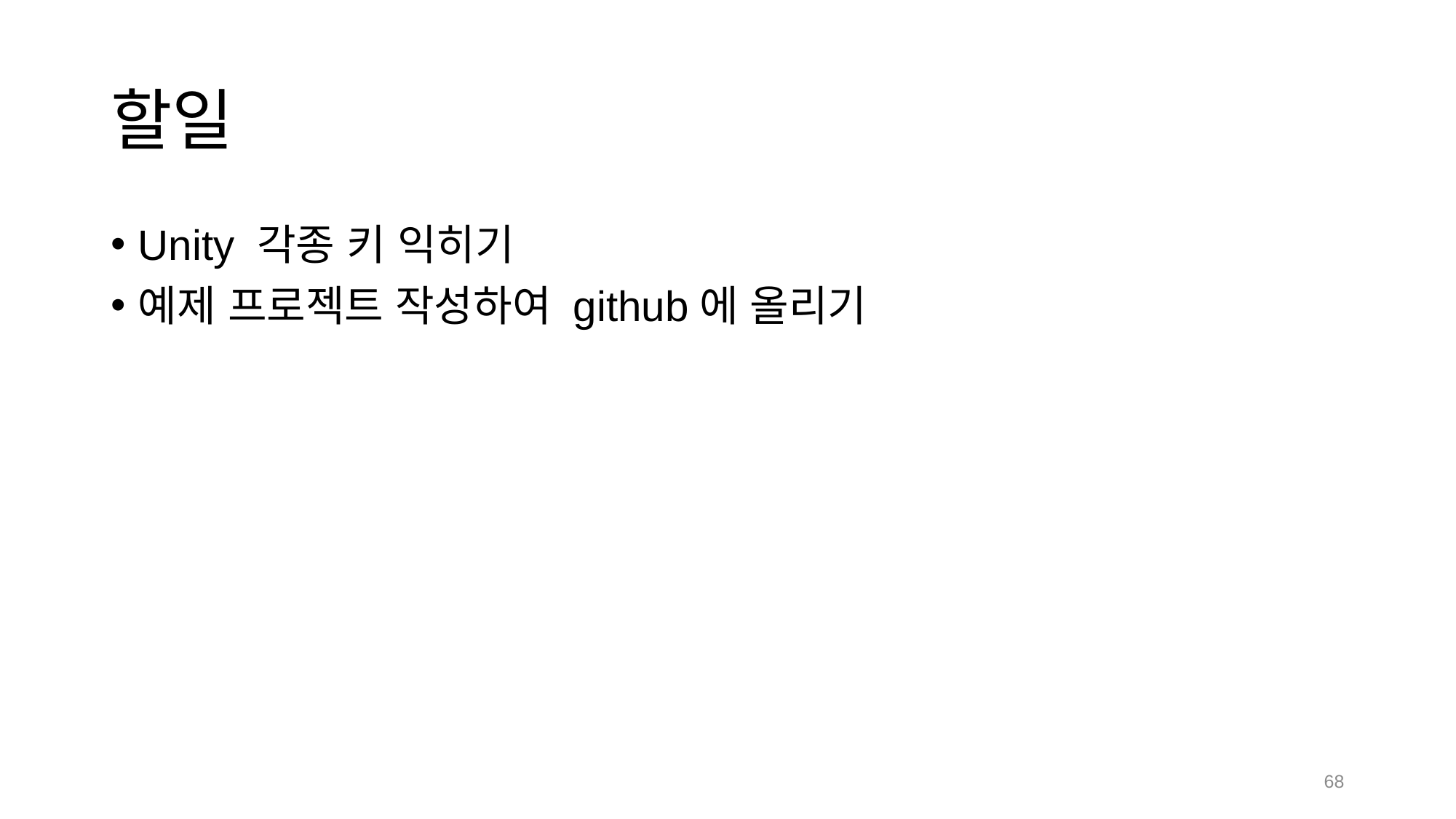

# 할일
Unity 각종 키 익히기
예제 프로젝트 작성하여 github에 올리기
68